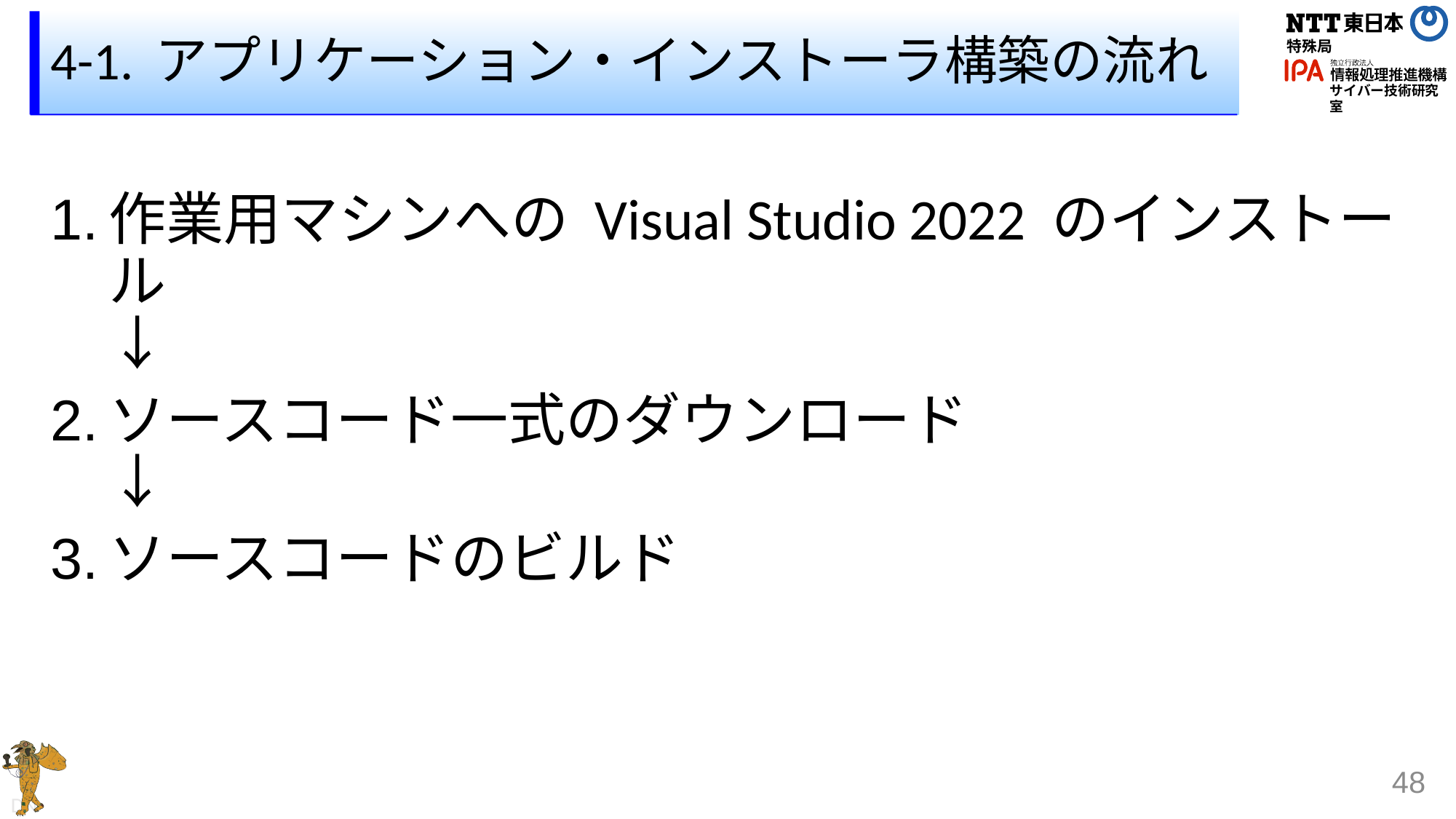

# 4-1. アプリケーション・インストーラ構築の流れ
作業用マシンへの Visual Studio 2022 のインストール
↓
ソースコード一式のダウンロード
↓
ソースコードのビルド
48